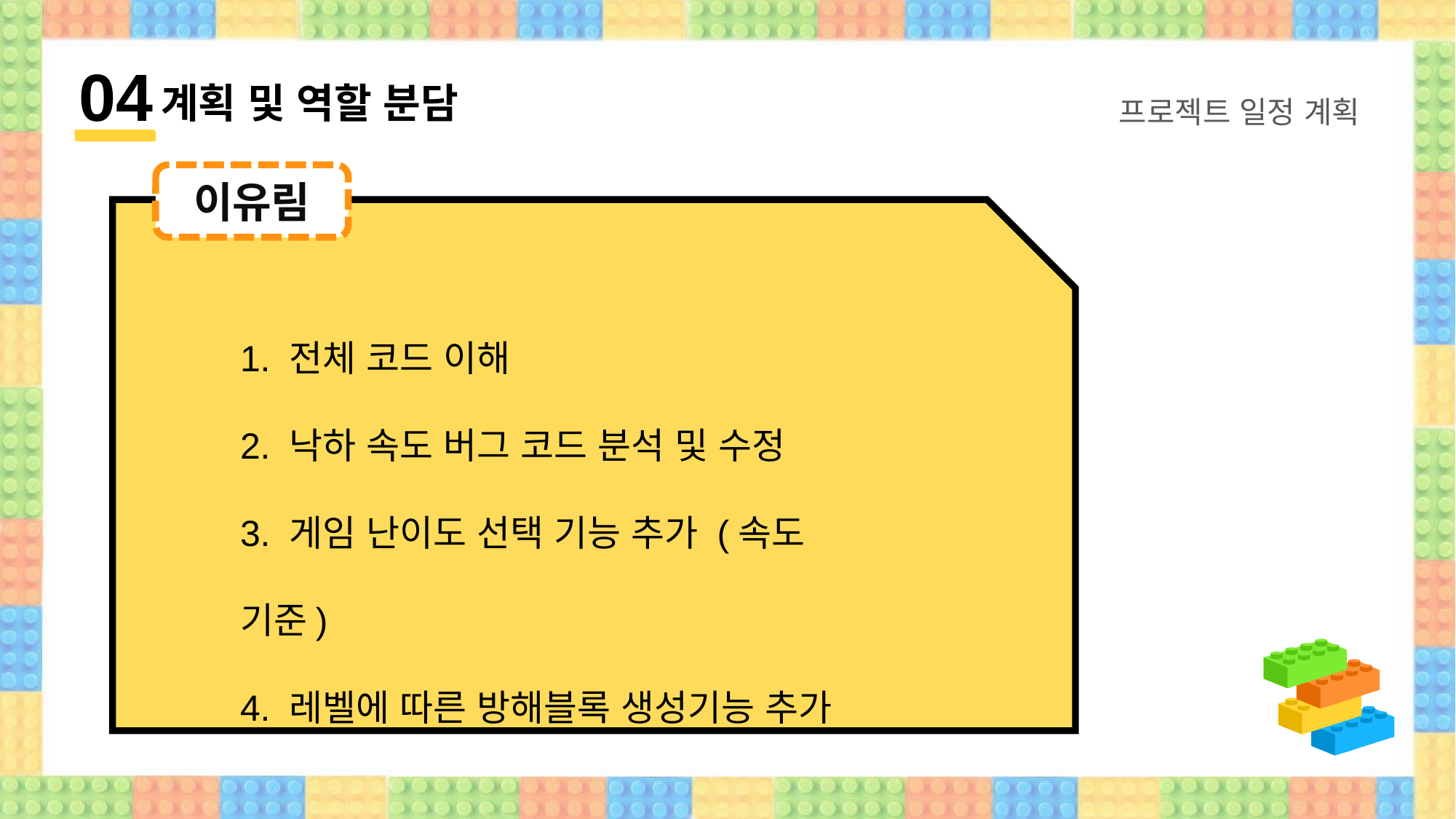

04
계획 및 역할 분담
프로젝트 일정 계획

이유림

1. 전체 코드 이해
2. 낙하 속도 버그 코드 분석 및 수정
3. 게임 난이도 선택 기능 추가 (속도 기준)
4. 레벨에 따른 방해블록 생성기능 추가